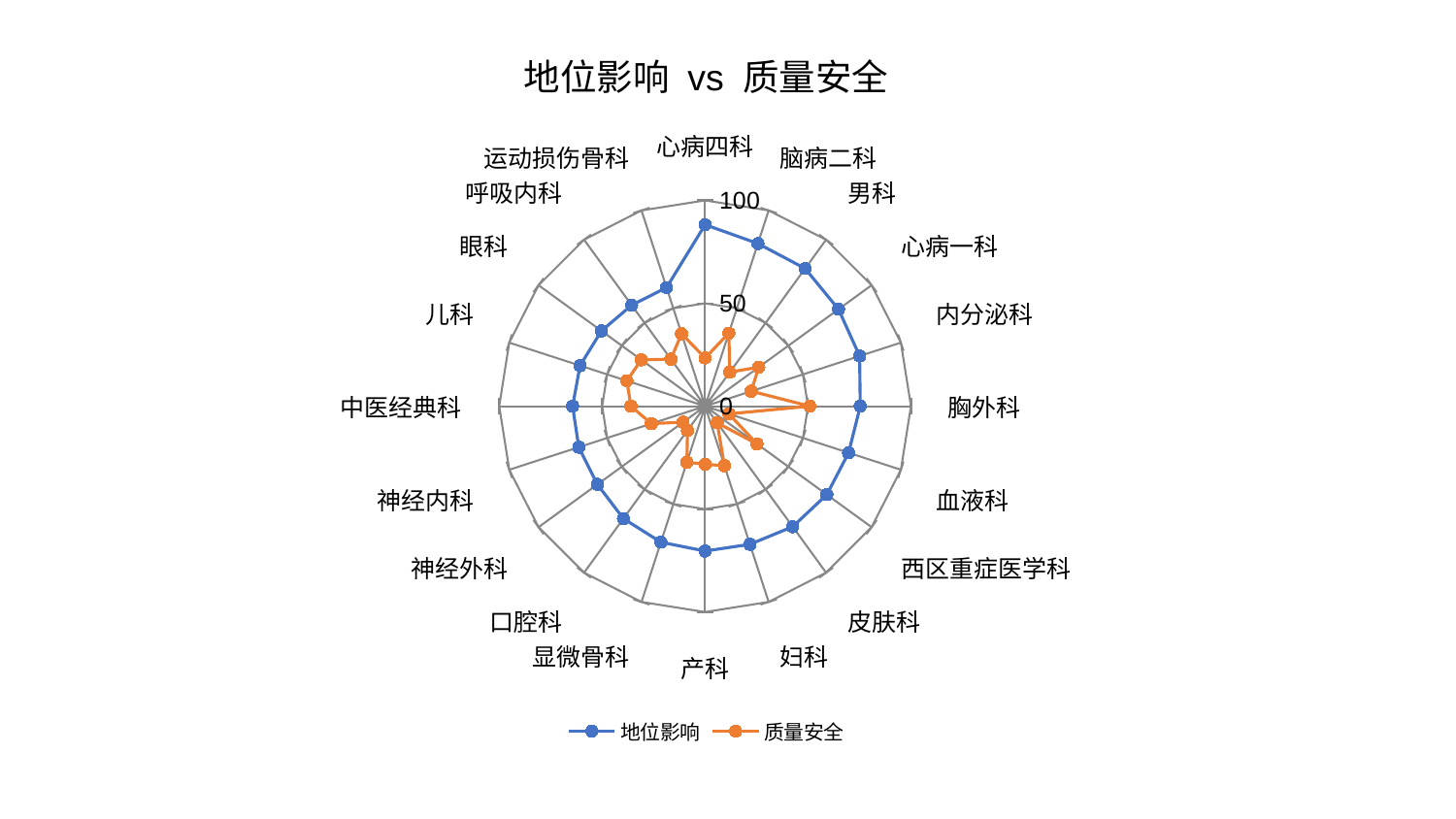

### Chart: 地位影响 vs 质量安全

| Category | 地位影响 | 质量安全 |
|---|---|---|
| 心病四科 | 88.16893135734323 | 23.42795826426775 |
| 脑病二科 | 83.09876777430446 | 37.33878885776824 |
| 男科 | 82.69154261295058 | 20.463610447525497 |
| 心病一科 | 80.121541494692 | 32.28265292447558 |
| 内分泌科 | 78.93632230109223 | 23.545735661268292 |
| 胸外科 | 75.36326327219119 | 50.85539456004875 |
| 血液科 | 73.30108650352695 | 12.156127823202805 |
| 西区重症医学科 | 73.1184313698493 | 31.21742637463558 |
| 皮肤科 | 72.38361422199817 | 9.995653416821598 |
| 妇科 | 70.57518122168437 | 30.43459528384965 |
| 产科 | 70.39604983380335 | 28.226427057774753 |
| 显微骨科 | 69.47061884236743 | 28.647897679663714 |
| 口腔科 | 67.50523488721305 | 14.579365875881743 |
| 神经外科 | 64.66461815265895 | 13.248533960792638 |
| 神经内科 | 64.50176740668175 | 27.47705531821232 |
| 中医经典科 | 64.35879471999772 | 36.02015241010564 |
| 儿科 | 63.85599234232848 | 39.972910787463846 |
| 眼科 | 62.24997901669644 | 38.29434091095412 |
| 呼吸内科 | 60.67274514797297 | 28.27286524184409 |
| 运动损伤骨科 | 60.6152167532743 | 37.05017577263199 |
94